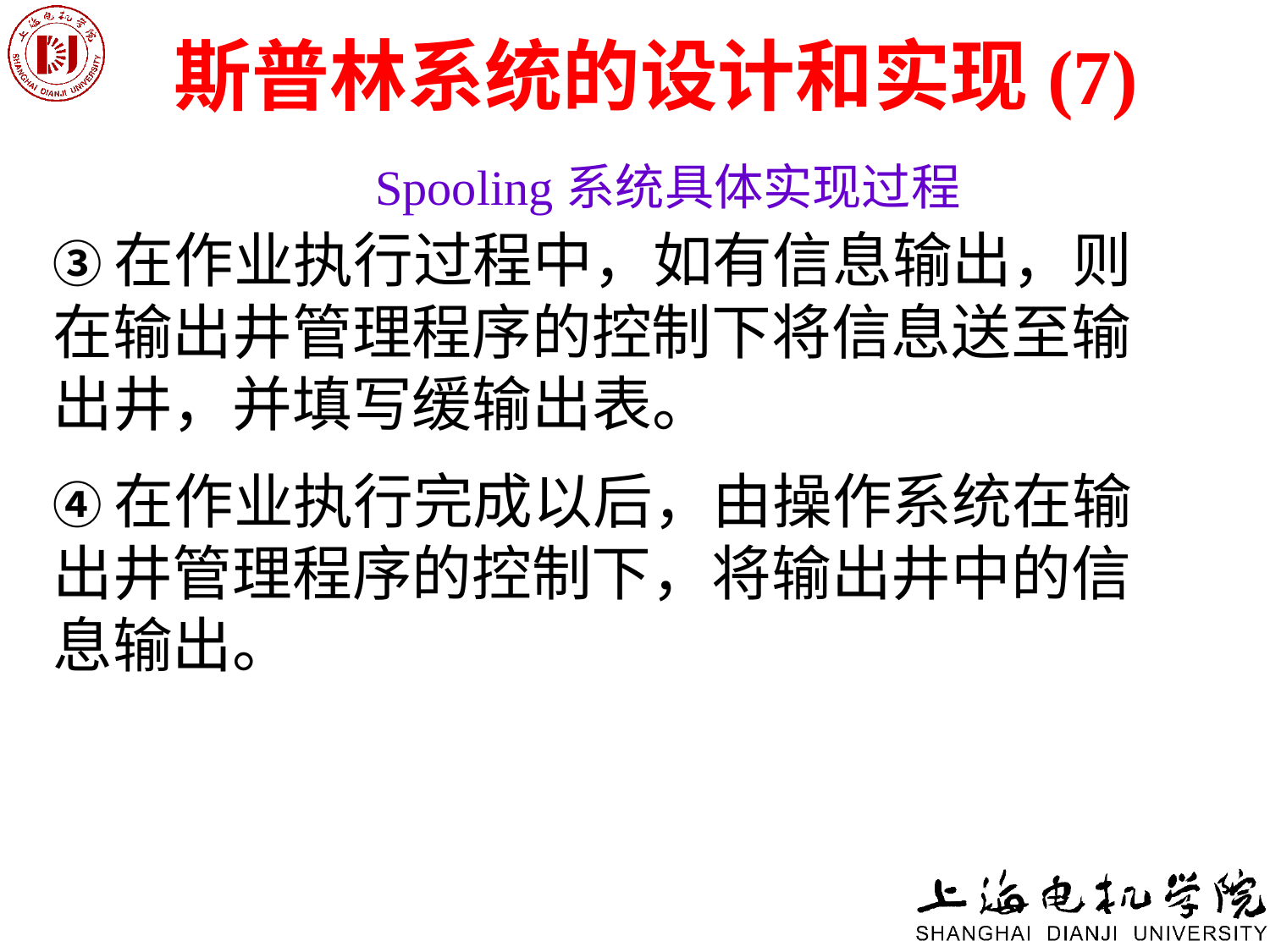

# 斯普林系统的设计和实现(7) Spooling系统具体实现过程
③在作业执行过程中，如有信息输出，则在输出井管理程序的控制下将信息送至输出井，并填写缓输出表。
④在作业执行完成以后，由操作系统在输出井管理程序的控制下，将输出井中的信息输出。